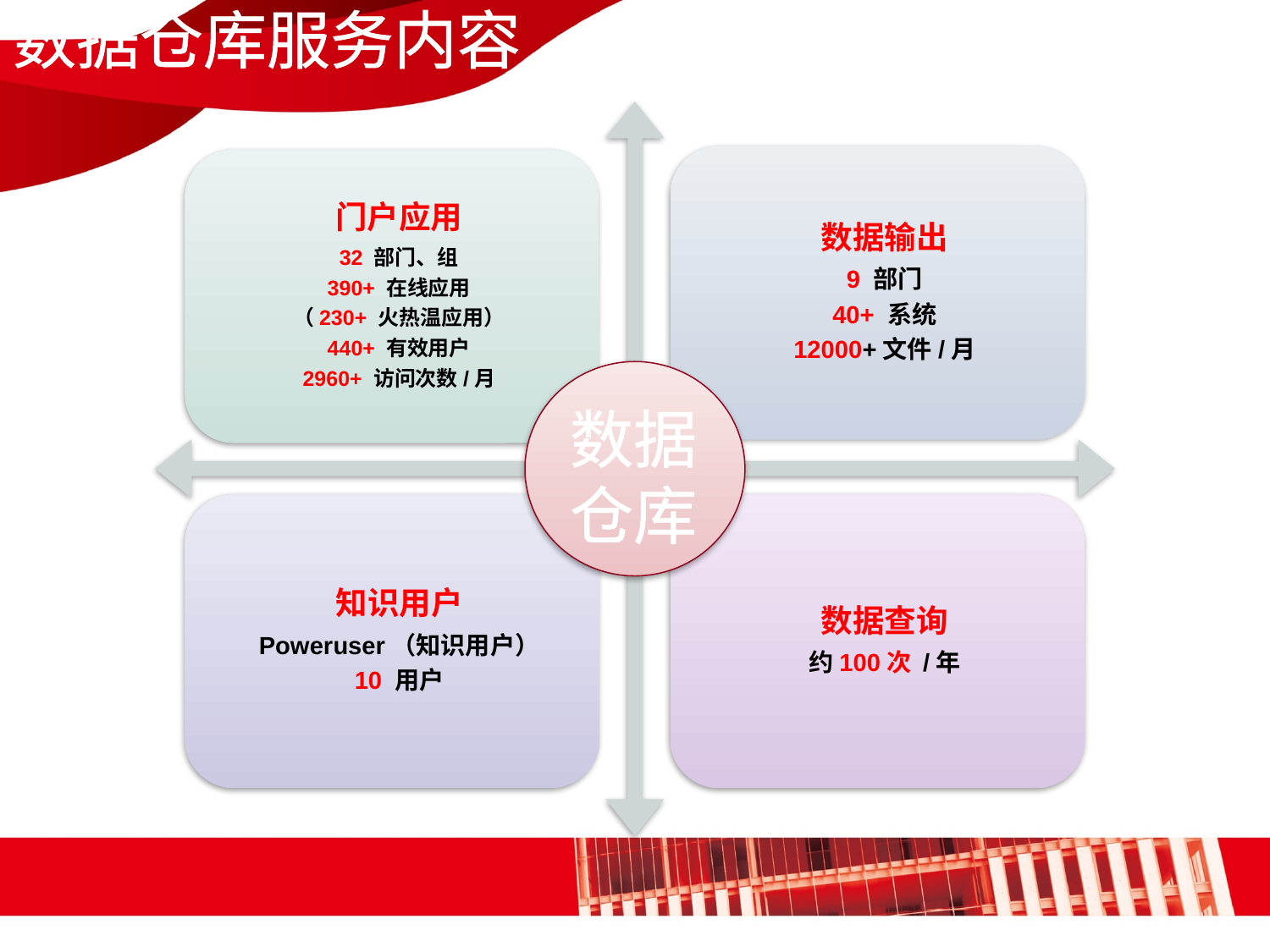

数据仓库服务内容
门户应用
32 部门、组
390+ 在线应用
（230+ 火热温应用）
440+ 有效用户
2960+ 访问次数/月
数据输出
9 部门
40+ 系统
12000+文件/月
知识用户
Poweruser（知识用户）
10 用户
数据查询
约100次 /年
数据仓库